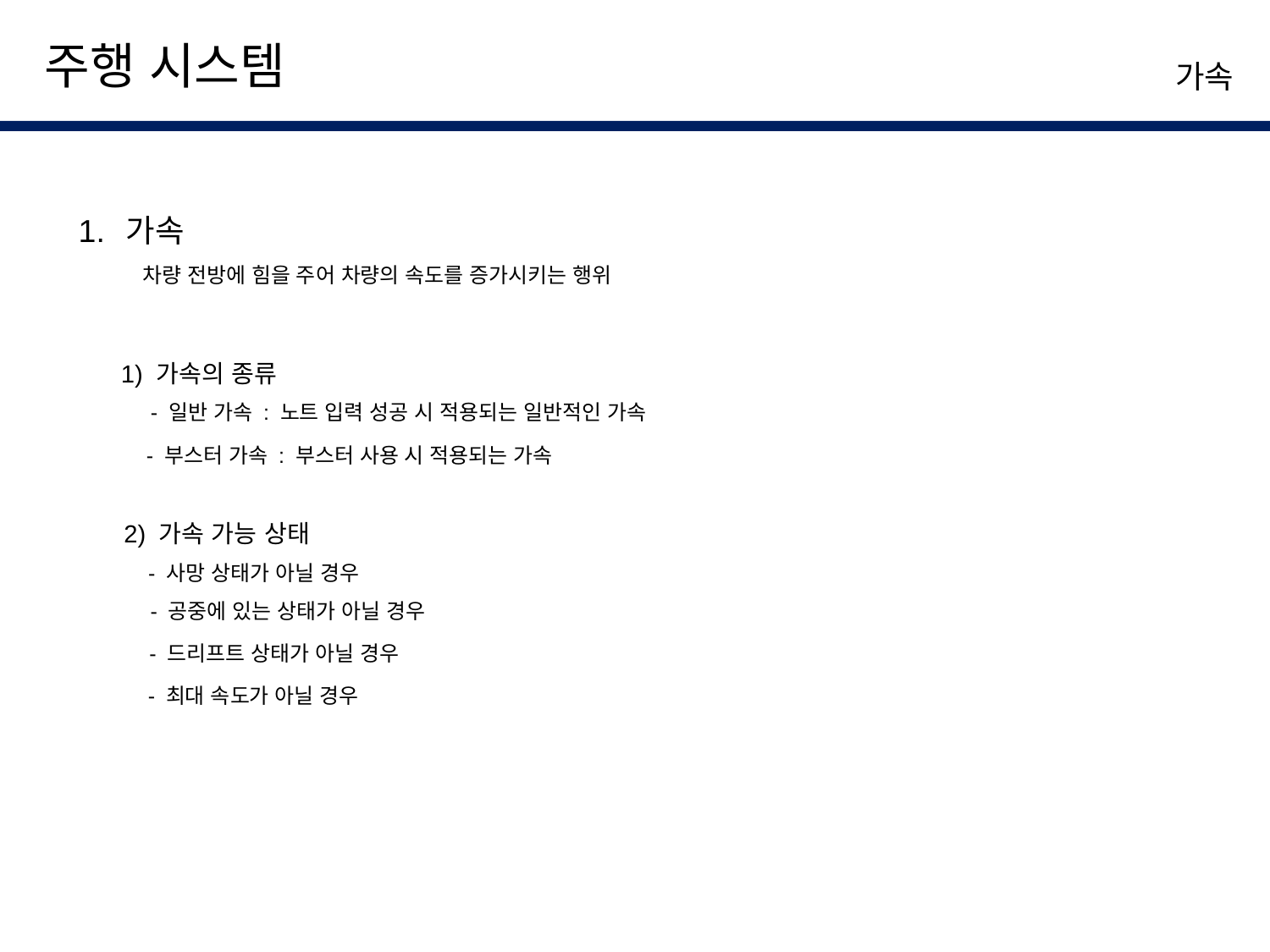

주행 시스템
가속

가속
차량 전방에 힘을 주어 차량의 속도를 증가시키는 행위
1) 가속의 종류
- 일반 가속 : 노트 입력 성공 시 적용되는 일반적인 가속
- 부스터 가속 : 부스터 사용 시 적용되는 가속
2) 가속 가능 상태
- 사망 상태가 아닐 경우
- 공중에 있는 상태가 아닐 경우
- 드리프트 상태가 아닐 경우
- 최대 속도가 아닐 경우